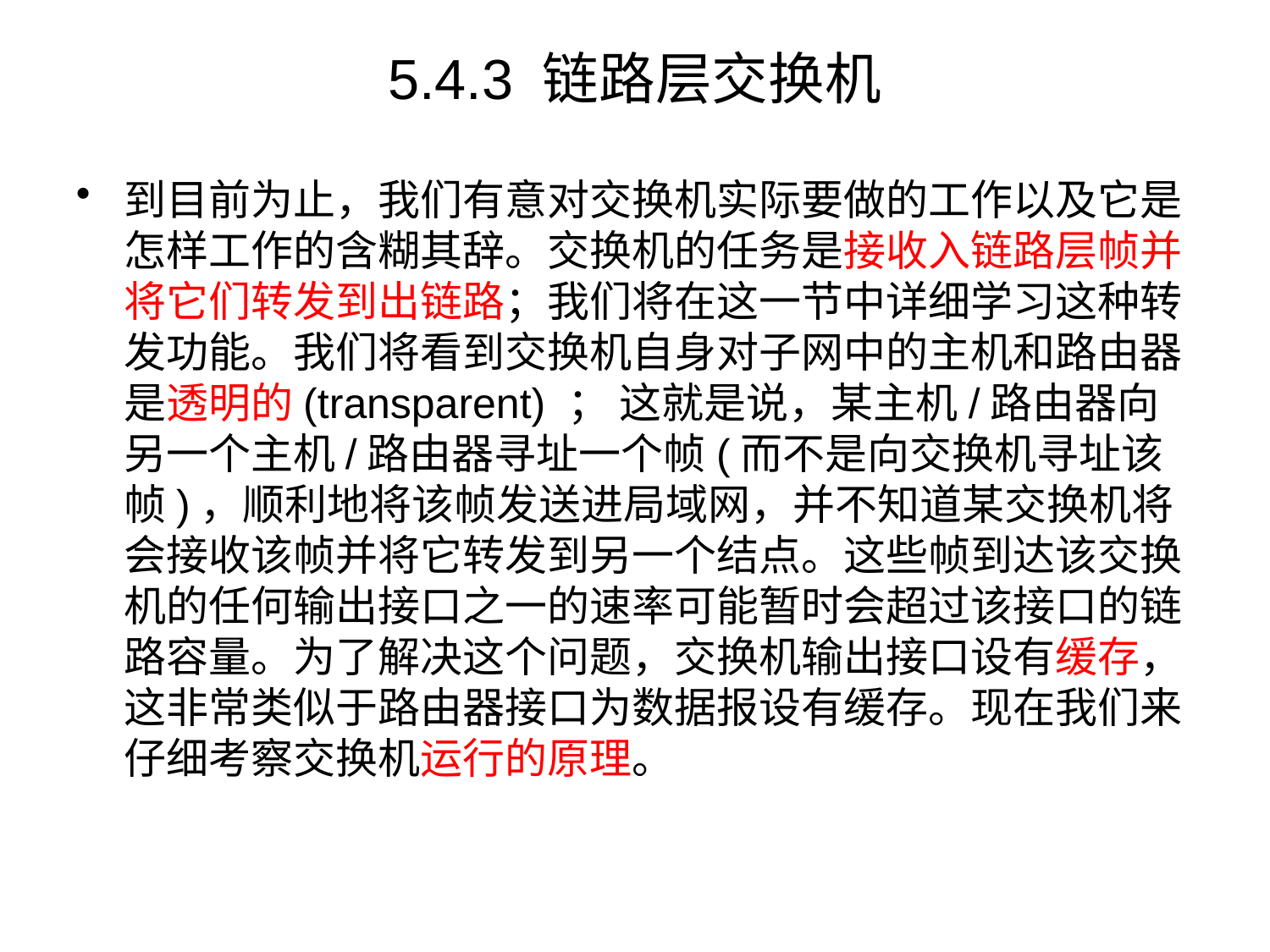

# 5.4.3 链路层交换机
到目前为止，我们有意对交换机实际要做的工作以及它是怎样工作的含糊其辞。交换机的任务是接收入链路层帧并将它们转发到出链路；我们将在这一节中详细学习这种转发功能。我们将看到交换机自身对子网中的主机和路由器是透明的(transparent) ； 这就是说，某主机/路由器向另一个主机/路由器寻址一个帧(而不是向交换机寻址该帧)，顺利地将该帧发送进局域网，并不知道某交换机将会接收该帧并将它转发到另一个结点。这些帧到达该交换机的任何输出接口之一的速率可能暂时会超过该接口的链路容量。为了解决这个问题，交换机输出接口设有缓存，这非常类似于路由器接口为数据报设有缓存。现在我们来仔细考察交换机运行的原理。